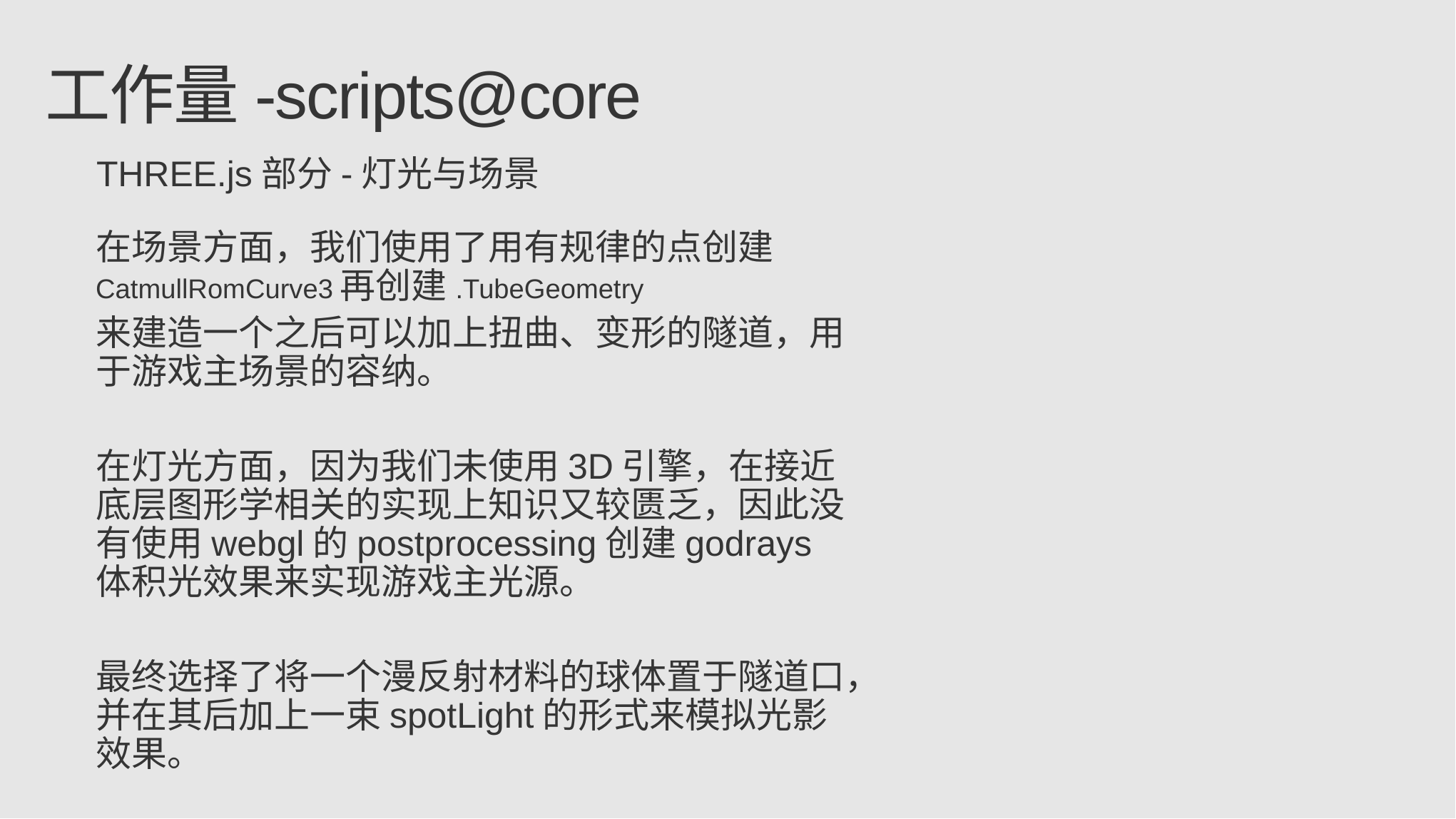

工作量-scripts@core
THREE.js部分-灯光与场景
在场景方面，我们使用了用有规律的点创建CatmullRomCurve3再创建.TubeGeometry
来建造一个之后可以加上扭曲、变形的隧道，用于游戏主场景的容纳。

在灯光方面，因为我们未使用3D引擎，在接近底层图形学相关的实现上知识又较匮乏，因此没有使用webgl的postprocessing创建godrays体积光效果来实现游戏主光源。

最终选择了将一个漫反射材料的球体置于隧道口，并在其后加上一束spotLight的形式来模拟光影效果。